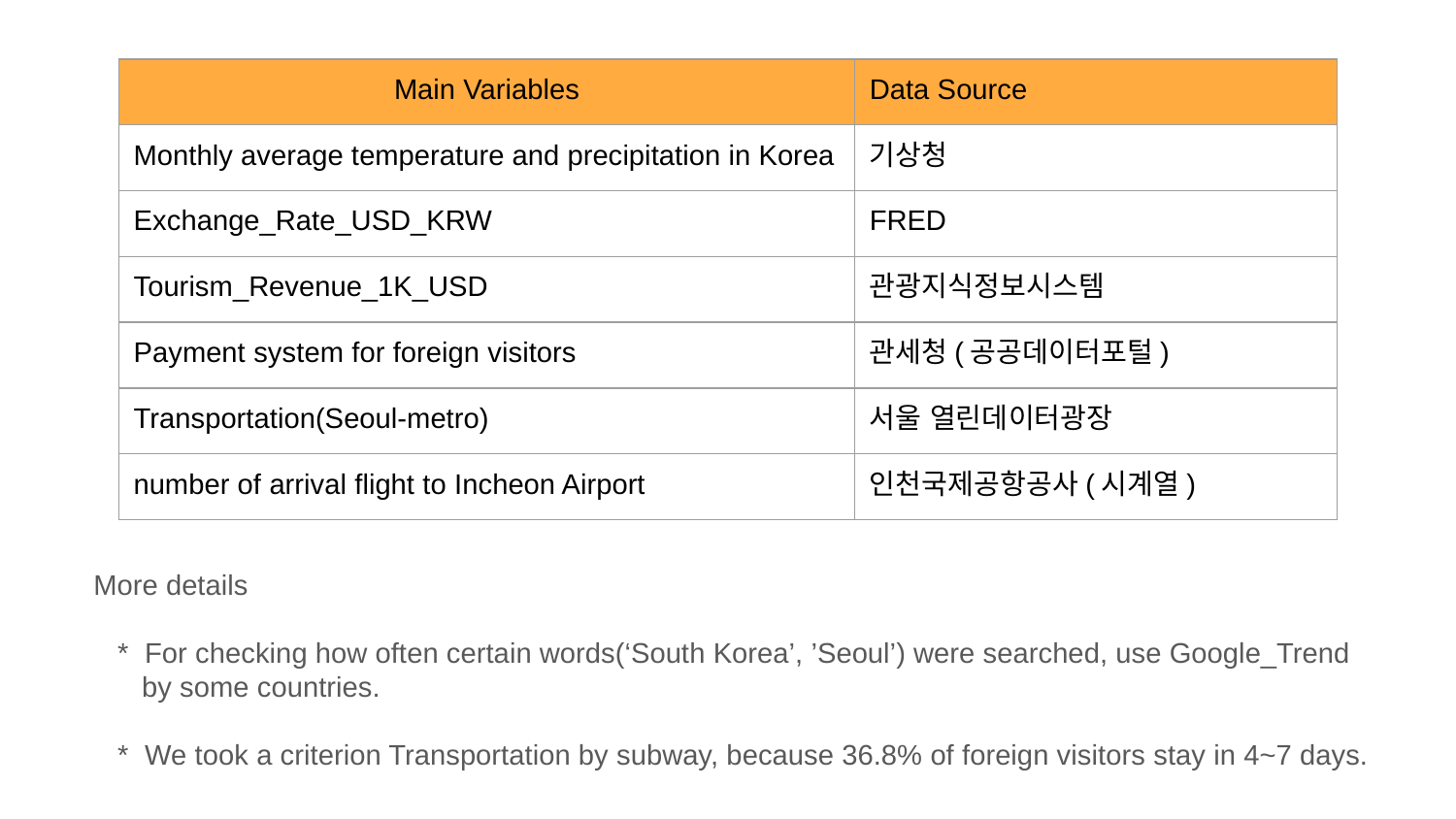

| Main Variables | Data Source |
| --- | --- |
| Monthly average temperature and precipitation in Korea | 기상청 |
| Exchange\_Rate\_USD\_KRW | FRED |
| Tourism\_Revenue\_1K\_USD | 관광지식정보시스템 |
| Payment system for foreign visitors | 관세청(공공데이터포털) |
| Transportation(Seoul-metro) | 서울 열린데이터광장 |
| number of arrival flight to Incheon Airport | 인천국제공항공사(시계열) |
More details

   *  For checking how often certain words(‘South Korea’, ’Seoul’) were searched, use Google_Trend
      by some countries.

   *  We took a criterion Transportation by subway, because 36.8% of foreign visitors stay in 4~7 days.